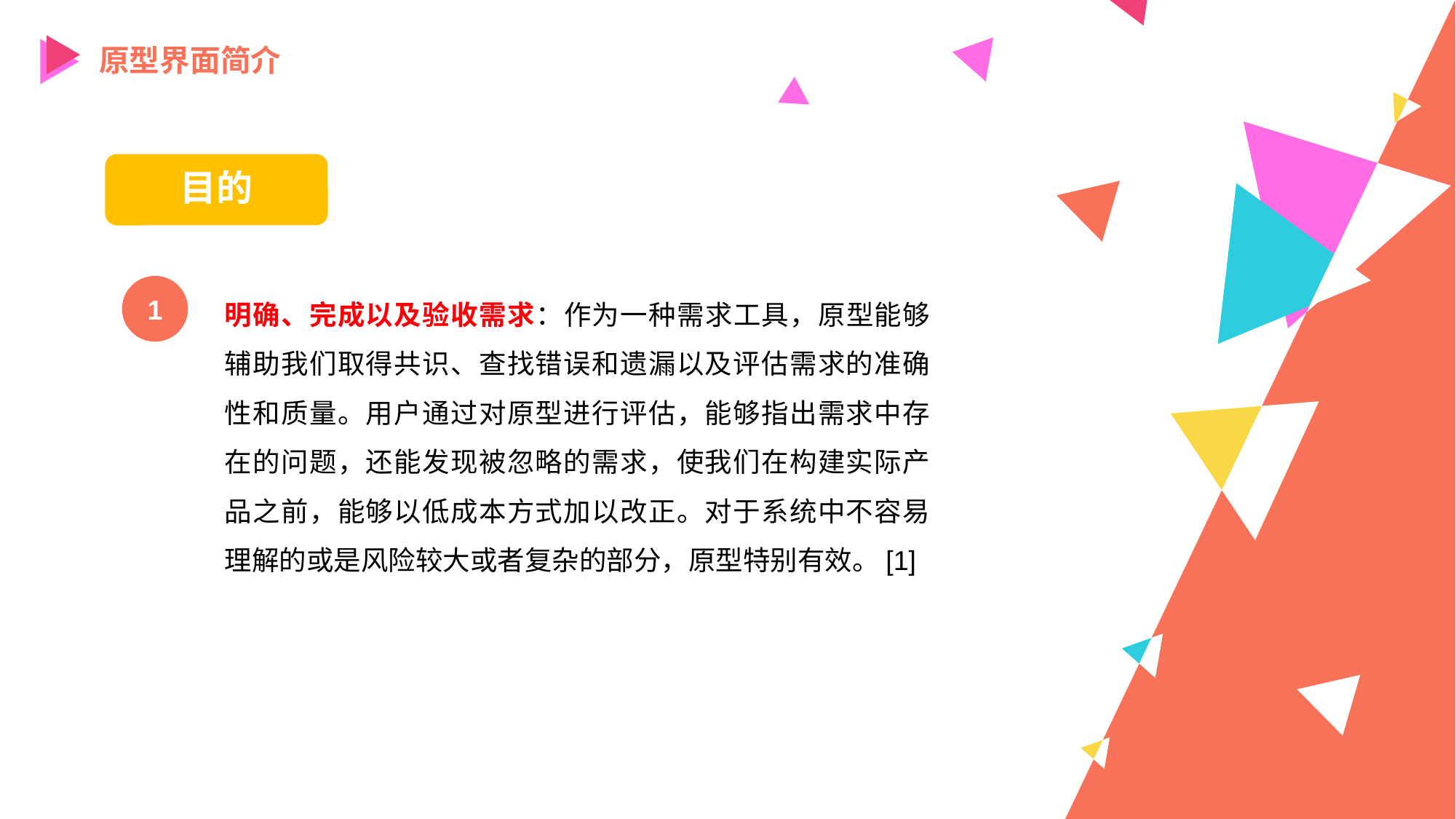

原型界面简介

目的

1
明确、完成以及验收需求：作为一种需求工具，原型能够辅助我们取得共识、查找错误和遗漏以及评估需求的准确性和质量。用户通过对原型进行评估，能够指出需求中存在的问题，还能发现被忽略的需求，使我们在构建实际产品之前，能够以低成本方式加以改正。对于系统中不容易理解的或是风险较大或者复杂的部分，原型特别有效。[1]